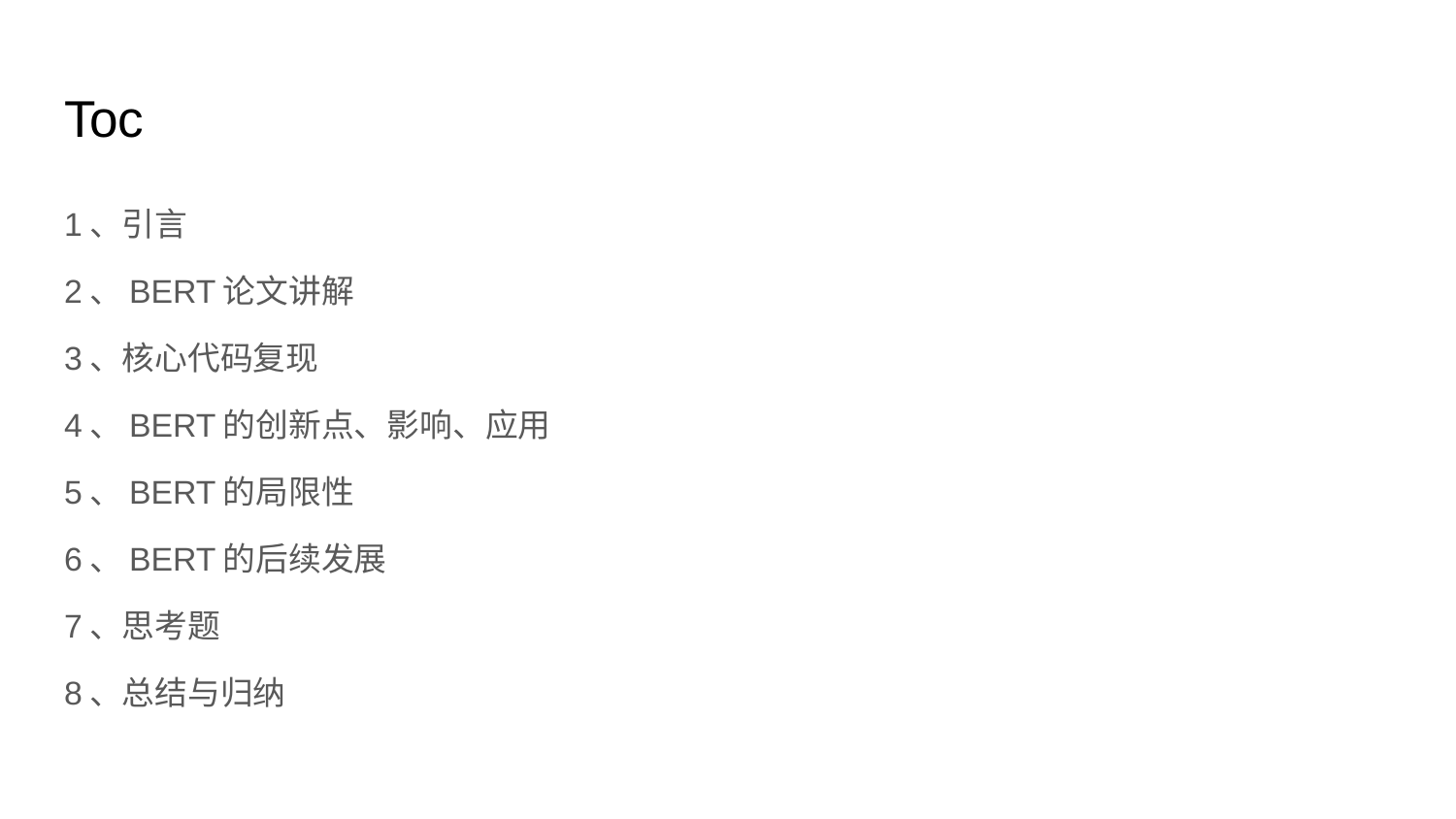

# Toc
1、引言
2、BERT论文讲解
3、核心代码复现
4、BERT的创新点、影响、应用
5、BERT的局限性
6、BERT的后续发展
7、思考题
8、总结与归纳